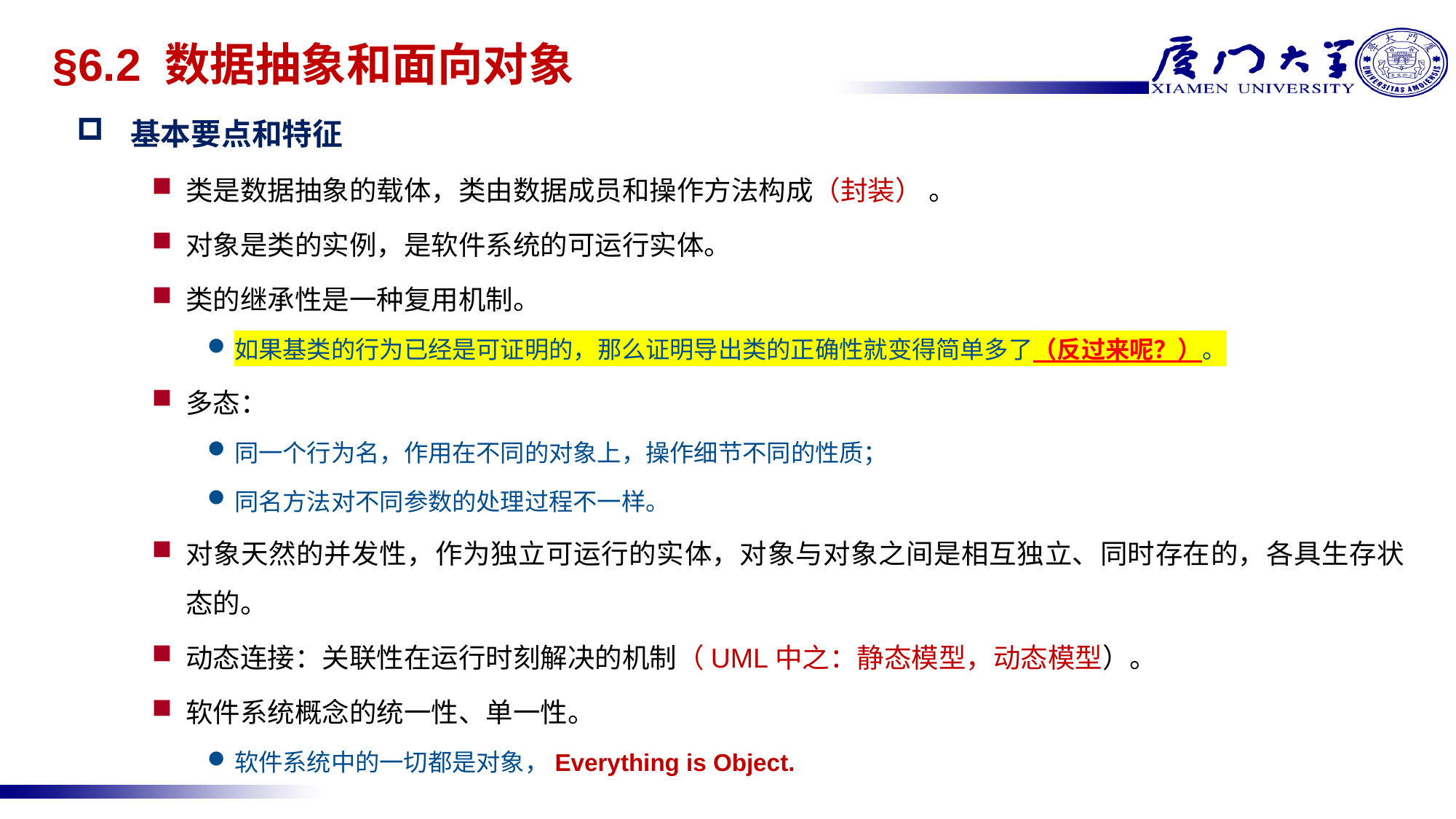

# §6.2 数据抽象和面向对象
基本要点和特征
类是数据抽象的载体，类由数据成员和操作方法构成（封装） 。
对象是类的实例，是软件系统的可运行实体。
类的继承性是一种复用机制。
如果基类的行为已经是可证明的，那么证明导出类的正确性就变得简单多了（反过来呢？）。
多态：
同一个行为名，作用在不同的对象上，操作细节不同的性质；
同名方法对不同参数的处理过程不一样。
对象天然的并发性，作为独立可运行的实体，对象与对象之间是相互独立、同时存在的，各具生存状态的。
动态连接：关联性在运行时刻解决的机制（UML中之：静态模型，动态模型）。
软件系统概念的统一性、单一性。
软件系统中的一切都是对象，Everything is Object.